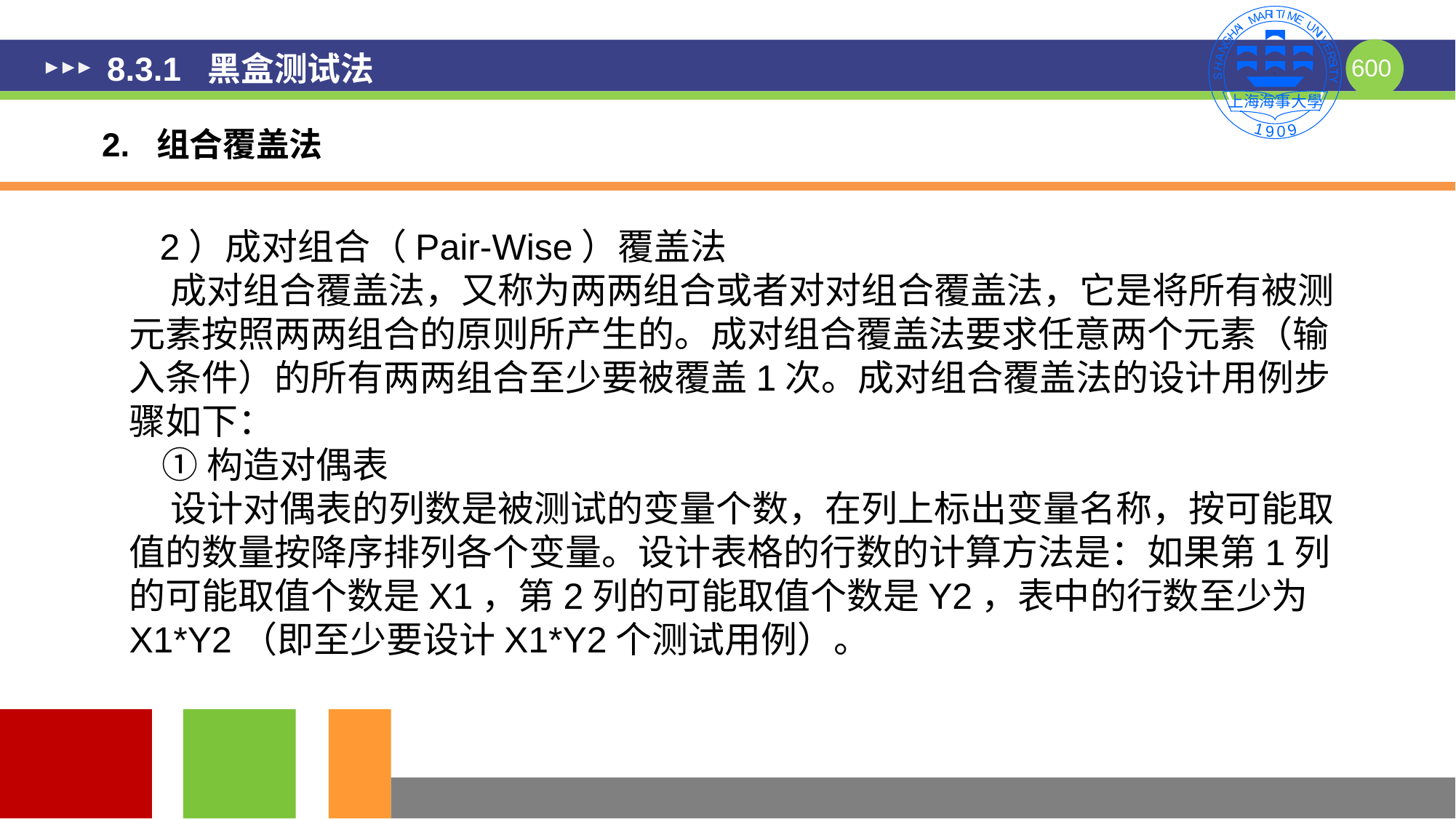

# 8.3.1  黑盒测试法
2.  组合覆盖法

   2）成对组合（Pair-Wise）覆盖法
    成对组合覆盖法，又称为两两组合或者对对组合覆盖法，它是将所有被测元素按照两两组合的原则所产生的。成对组合覆盖法要求任意两个元素（输入条件）的所有两两组合至少要被覆盖1次。成对组合覆盖法的设计用例步骤如下：
    ①构造对偶表
    设计对偶表的列数是被测试的变量个数，在列上标出变量名称，按可能取值的数量按降序排列各个变量。设计表格的行数的计算方法是：如果第1列的可能取值个数是X1，第2列的可能取值个数是Y2，表中的行数至少为X1*Y2（即至少要设计X1*Y2个测试用例）。

600